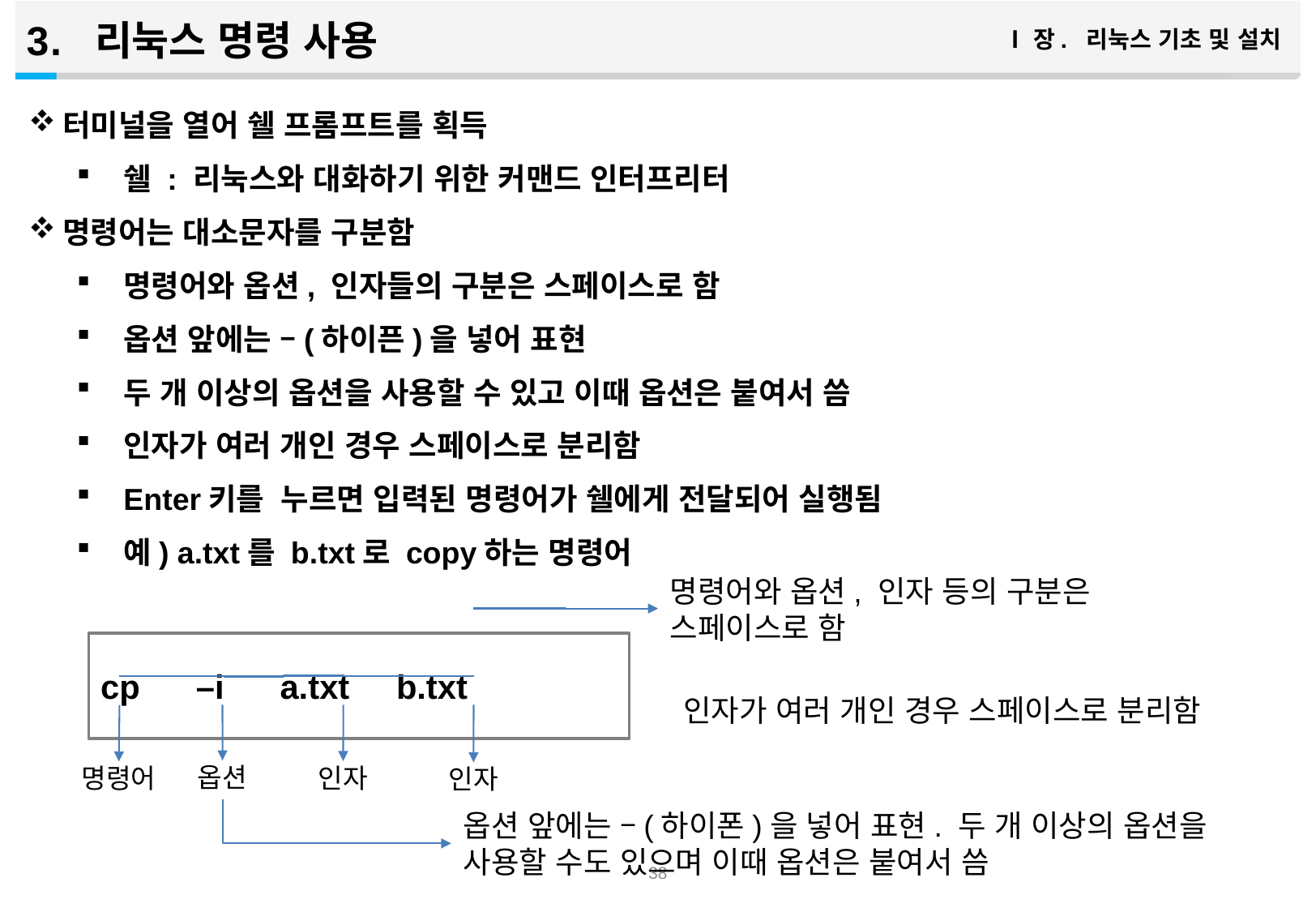

리눅스 명령 사용
Ⅰ장.  리눅스 기초 및 설치
터미널을 열어 쉘 프롬프트를 획득
쉘 : 리눅스와 대화하기 위한 커맨드 인터프리터
명령어는 대소문자를 구분함
명령어와 옵션, 인자들의 구분은 스페이스로 함
옵션 앞에는 –(하이픈)을 넣어 표현
두 개 이상의 옵션을 사용할 수 있고 이때 옵션은 붙여서 씀
인자가 여러 개인 경우 스페이스로 분리함
Enter키를  누르면 입력된 명령어가 쉘에게 전달되어 실행됨
예) a.txt를 b.txt로 copy하는 명령어
명령어와 옵션, 인자 등의 구분은
스페이스로 함
cp      –i      a.txt     b.txt
인자가 여러 개인 경우 스페이스로 분리함
옵션
인자
명령어
인자
옵션 앞에는 –(하이폰)을 넣어 표현. 두 개 이상의 옵션을
사용할 수도 있으며 이때 옵션은 붙여서 씀
38